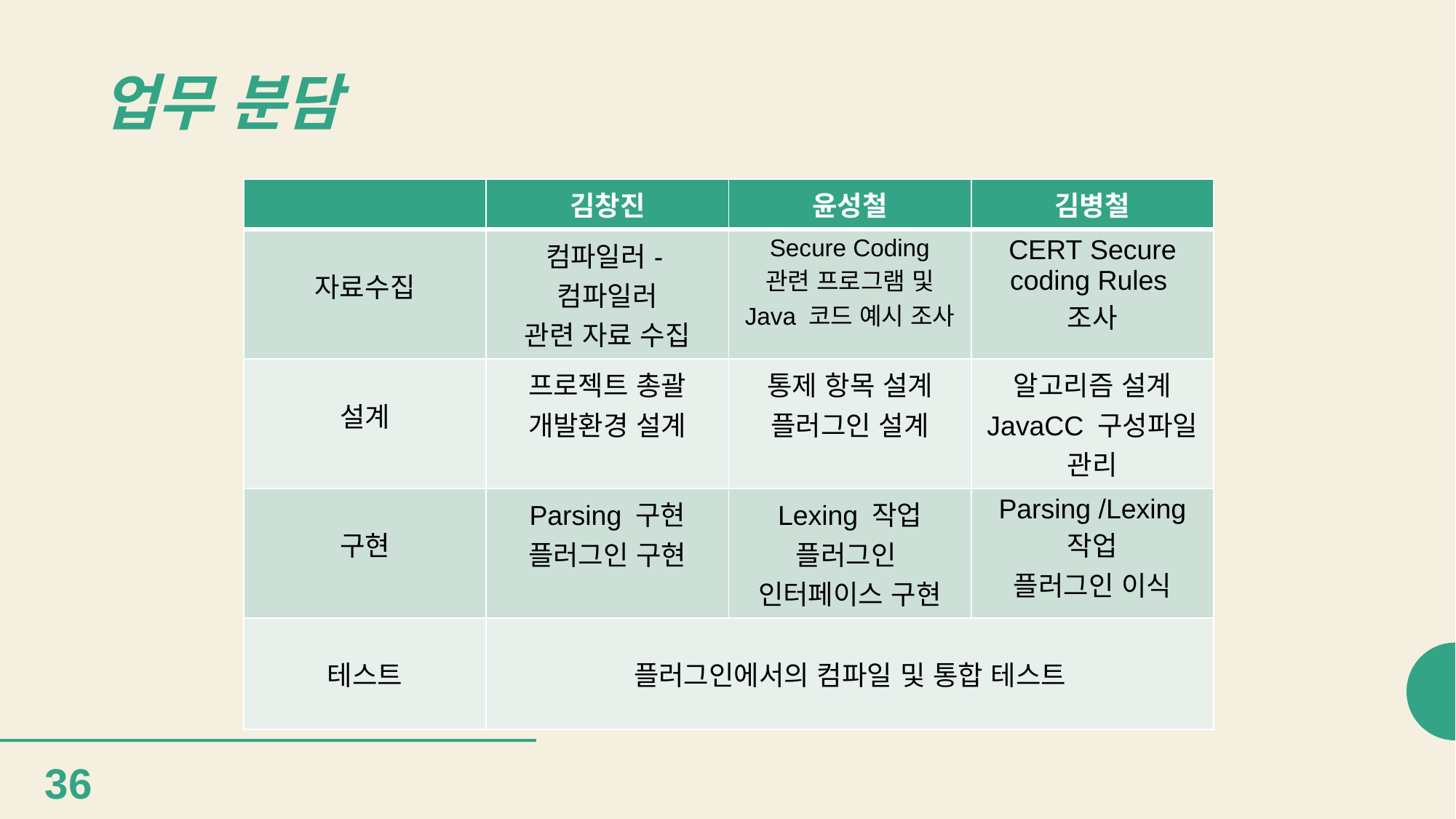

# 업무 분담
|  | 김창진 | 윤성철 | 김병철 |
| --- | --- | --- | --- |
| 자료수집 | 컴파일러-컴파일러 관련 자료 수집 | Secure Coding 관련 프로그램 및 Java 코드 예시 조사 | CERT Secure coding Rules 조사 |
| 설계 | 프로젝트 총괄 개발환경 설계 | 통제 항목 설계 플러그인 설계 | 알고리즘 설계 JavaCC 구성파일 관리 |
| 구현 | Parsing 구현 플러그인 구현 | Lexing 작업 플러그인 인터페이스 구현 | Parsing /Lexing 작업 플러그인 이식 |
| 테스트 | 플러그인에서의 컴파일 및 통합 테스트 |  |  |
36